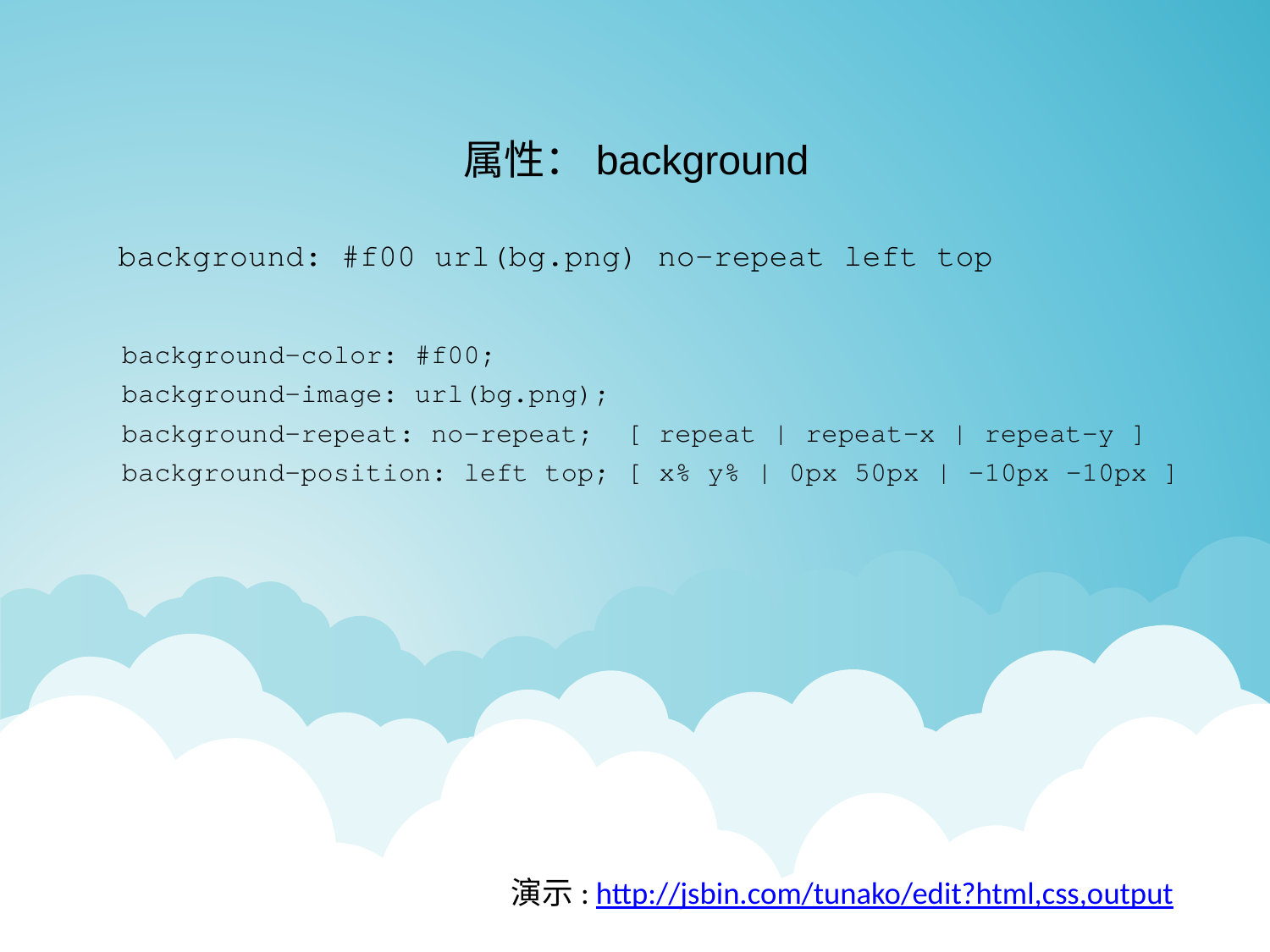

属性：background
background: #f00 url(bg.png) no-repeat left top
background-color: #f00;
background-image: url(bg.png);
background-repeat: no-repeat;  [ repeat | repeat-x | repeat-y ]
background-position: left top; [ x% y% | 0px 50px | -10px -10px ]
演示: http://jsbin.com/tunako/edit?html,css,output